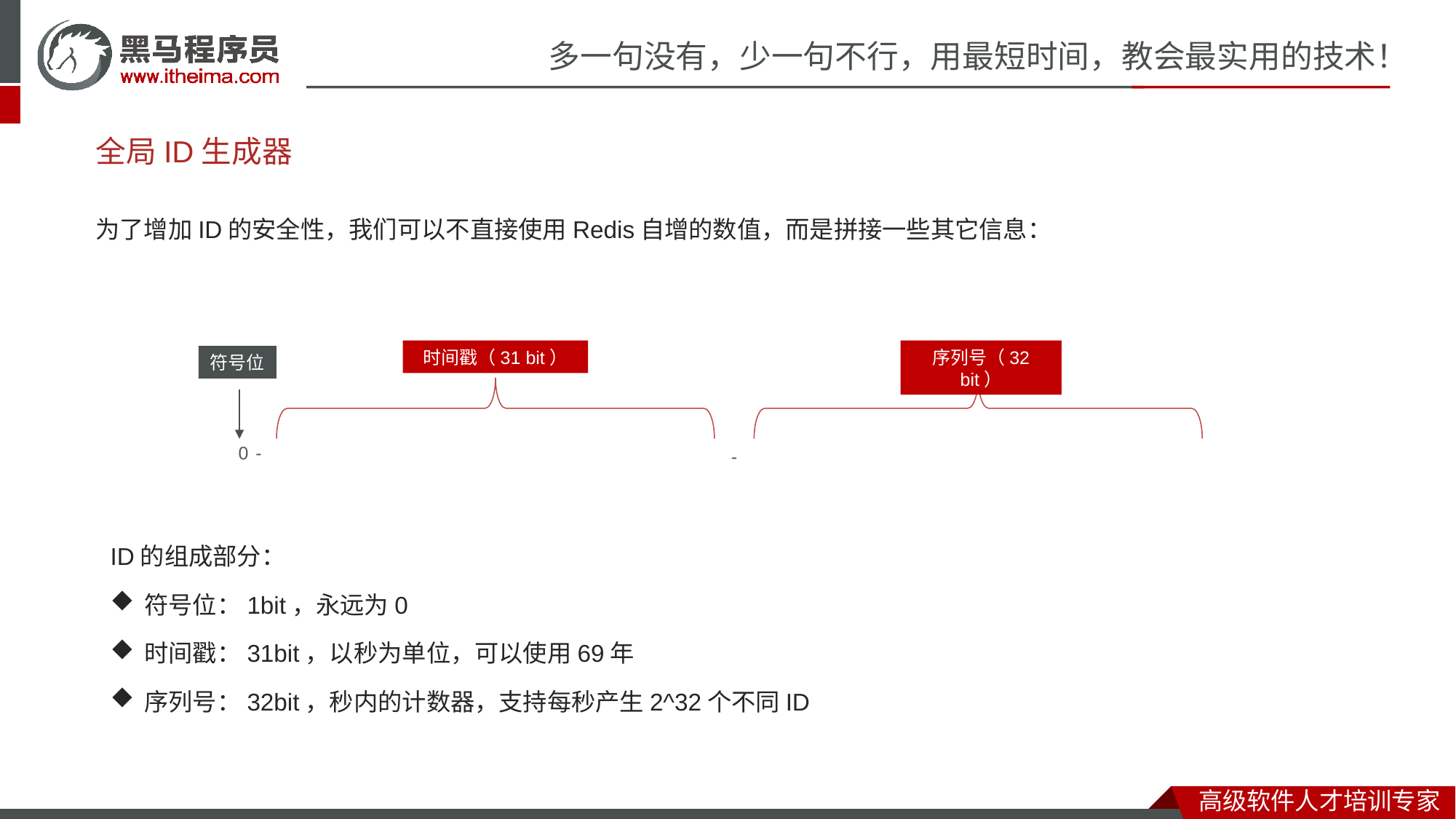

全局ID生成器

为了增加ID的安全性，我们可以不直接使用Redis自增的数值，而是拼接一些其它信息：

序列号（32 bit）
时间戳（31 bit）
符号位
0
-
-
0
1
1
0
0
1
0
1
0
0
1
1
0
0
1
0
1
0
0
1
1
0
0
1
0
1
0
0
1
1
0
0
1
0
1
0
0
1
1
0
0
1
0
1
0
0
1
1
0
0
1
0
1
0
0
1
1
0
0
1
0
1
0
0
1
1
0
0
1
0
1
0
0
1
1
0
0
1
0
1
0
0
1
1
0
0
1
0
1
0
0
1
1
0
0
1
0
1
0
0
1
1
0
0
1
0
1
0
0
1
1
0
0
1
0
1
0
0
1
1
0
0
1
0
1
0
0
1
1
0
0
1
0
1
0
0
1
1
0
0
1
0
1
0
0
1
1
0
0
1
0
1
0
0
1
1
0
0
1
0
1
0
0
1
1
0
0
1
0
1
0
0
1
1
0
0
1
0
1
0
0
1
1
0
0
1
0
1
0
0
1
1
0
0
1
0
1
0
0
1
1
0
0
1
0
1
0
0
1
1
0
0
1
0
1
0
0
1
1
0
0
1
0
1
0
0
1
1
0
0
1
0
1
0
0
1
1
0
0
1
0
1
0
0
1
1
0
0
1
0
1
0
0
1
1
0
0
1
0
1
0
0
1
1
0
0
1
0
1
0
0
1
1
0
0
1
0
1
0
0
1
1
0
0
1
0
1
0
0
1
1
0
0
1
0
1
0
0
1
1
0
0
1
0
1
0
0
1
1
0
0
1
0
1
0
0
1
1
0
0
1
0
1
0
0
1
1
0
0
1
0
1
0
0
1
1
0
0
1
0
1
0
0
1
1
0
0
1
0
1
0
0
1
1
0
0
1
0
1
0
0
1
1
0
0
1
0
1
0
0
1
1
0
0
1
0
1
0
0
1
1
0
0
1
0
1
0
0
1
1
0
0
1
0
1
0
0
1
1
0
0
1
0
1
0
0
1
1
0
0
1
0
1
0
0
1
1
0
0
1
0
1
0
0
1
1
0
0
1
0
1
0
0
1
1
0
0
1
0
1
0
0
1
1
0
0
1
0
1
0
0
1
1
0
0
1
0
1
0
0
1
1
0
0
1
0
1
0
0
1
1
0
0
1
0
1
0
0
1
1
0
0
1
0
1
0
0
1
1
0
0
1
0
1
0
0
1
1
0
0
1
0
1
0
0
1
1
0
0
1
0
1
0
0
1
1
0
0
1
0
1
0
0
1
1
0
0
1
0
1
0
0
1
1
0
0
1
0
1
0
0
1
1
0
0
1
0
1
0
0
1
1
0
0
1
0
1
0
0
1
1
0
0
1
0
1
0

ID的组成部分：
符号位：1bit，永远为0
时间戳：31bit，以秒为单位，可以使用69年
序列号：32bit，秒内的计数器，支持每秒产生2^32个不同ID